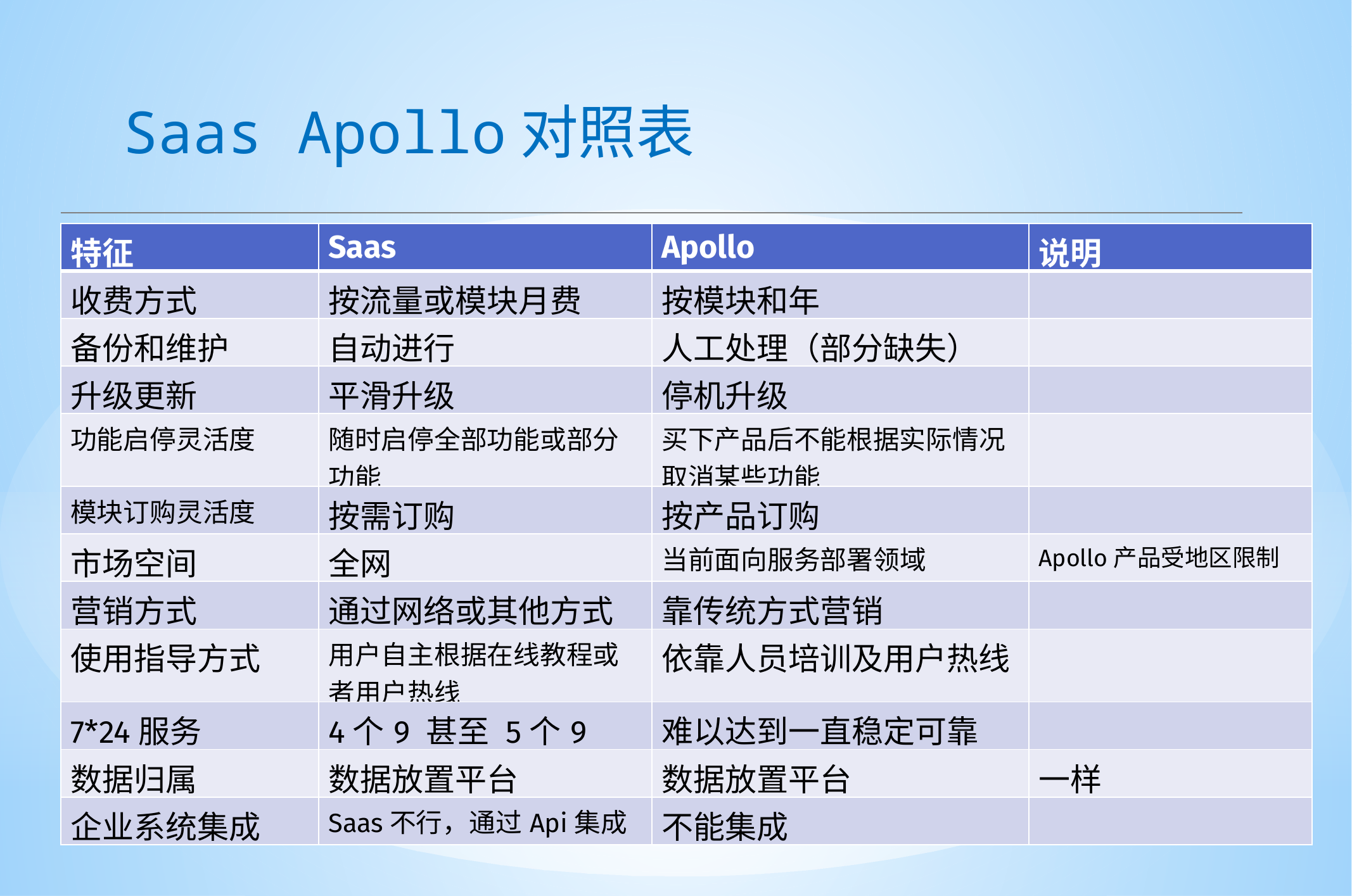

Saas Apollo对照表
| 特征 | Saas | Apollo | 说明 |
| --- | --- | --- | --- |
| 收费方式 | 按流量或模块月费 | 按模块和年 |  |
| 备份和维护 | 自动进行 | 人工处理（部分缺失） |  |
| 升级更新 | 平滑升级 | 停机升级 |  |
| 功能启停灵活度 | 随时启停全部功能或部分功能 | 买下产品后不能根据实际情况取消某些功能 |  |
| 模块订购灵活度 | 按需订购 | 按产品订购 |  |
| 市场空间 | 全网 | 当前面向服务部署领域 | Apollo产品受地区限制 |
| 营销方式 | 通过网络或其他方式 | 靠传统方式营销 |  |
| 使用指导方式 | 用户自主根据在线教程或者用户热线 | 依靠人员培训及用户热线 |  |
| 7\*24服务 | 4个9 甚至 5个9 | 难以达到一直稳定可靠 |  |
| 数据归属 | 数据放置平台 | 数据放置平台 | 一样 |
| 企业系统集成 | Saas不行，通过Api集成 | 不能集成 |  |